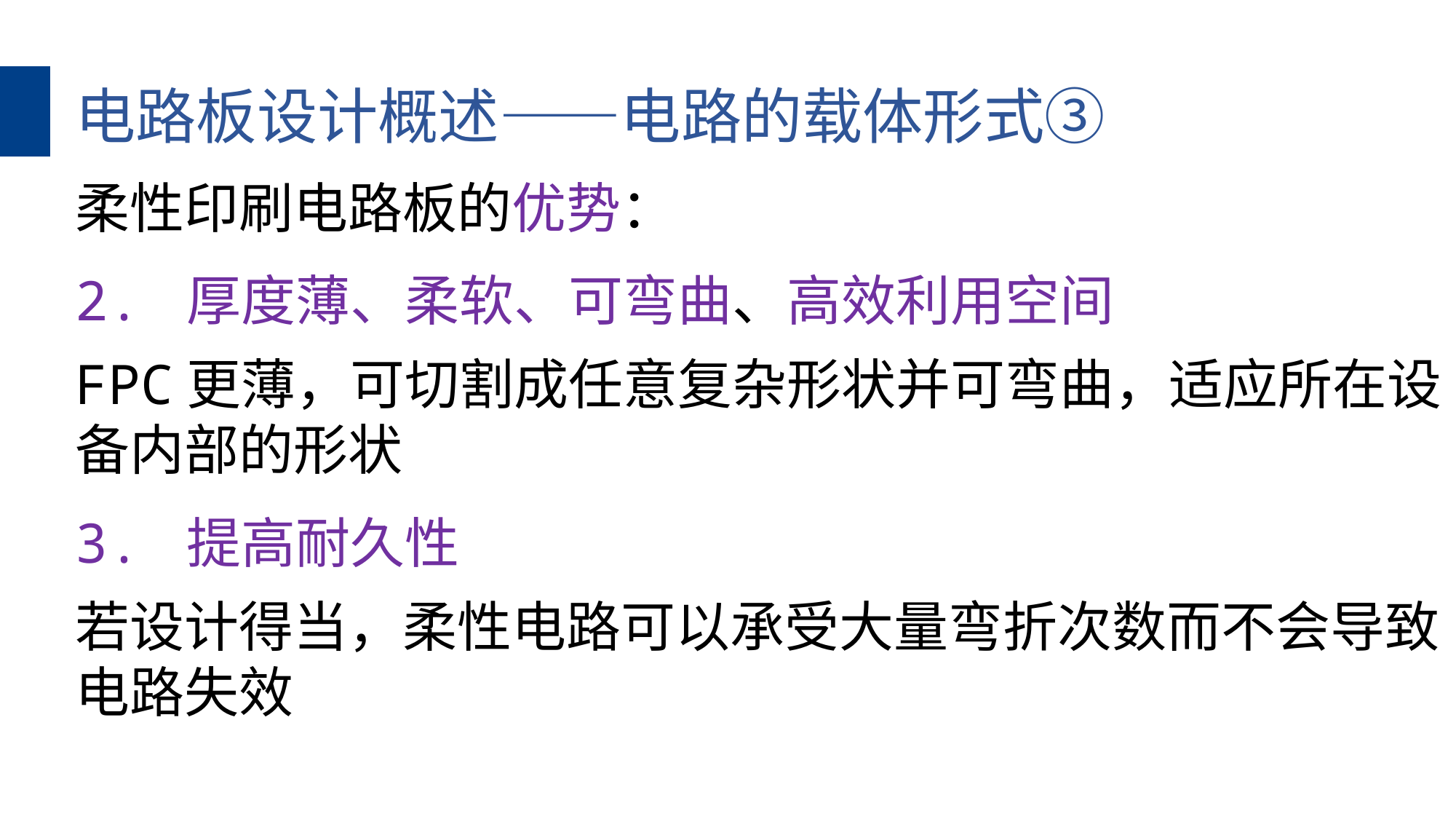

电路板设计概述——电路的载体形式③
柔性印刷电路板的优势：
2. 厚度薄、柔软、可弯曲、高效利用空间
FPC更薄，可切割成任意复杂形状并可弯曲，适应所在设备内部的形状
3. 提高耐久性
若设计得当，柔性电路可以承受大量弯折次数而不会导致电路失效